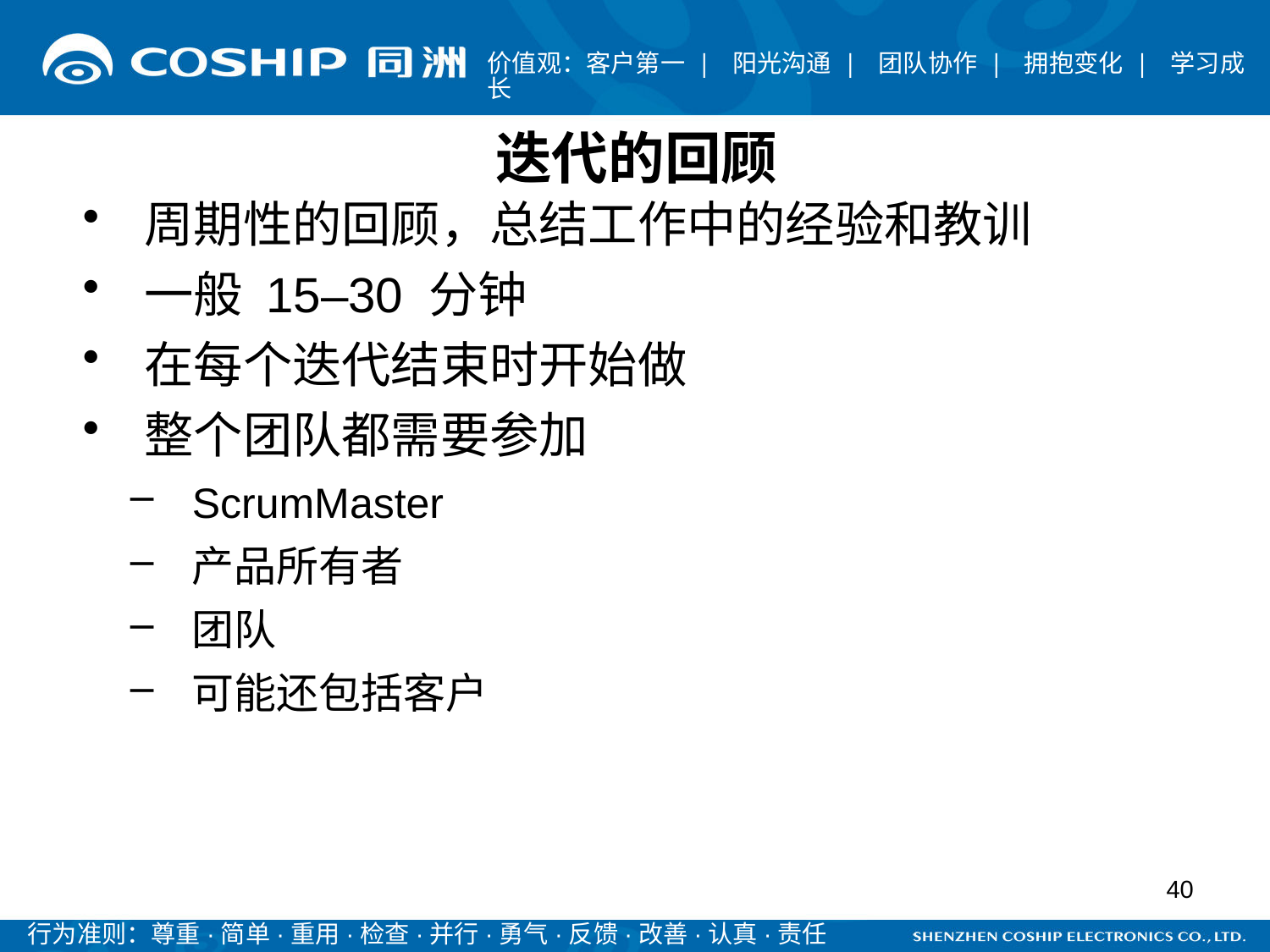

迭代的回顾
周期性的回顾，总结工作中的经验和教训
一般 15–30 分钟
在每个迭代结束时开始做
整个团队都需要参加
ScrumMaster
产品所有者
团队
可能还包括客户
40